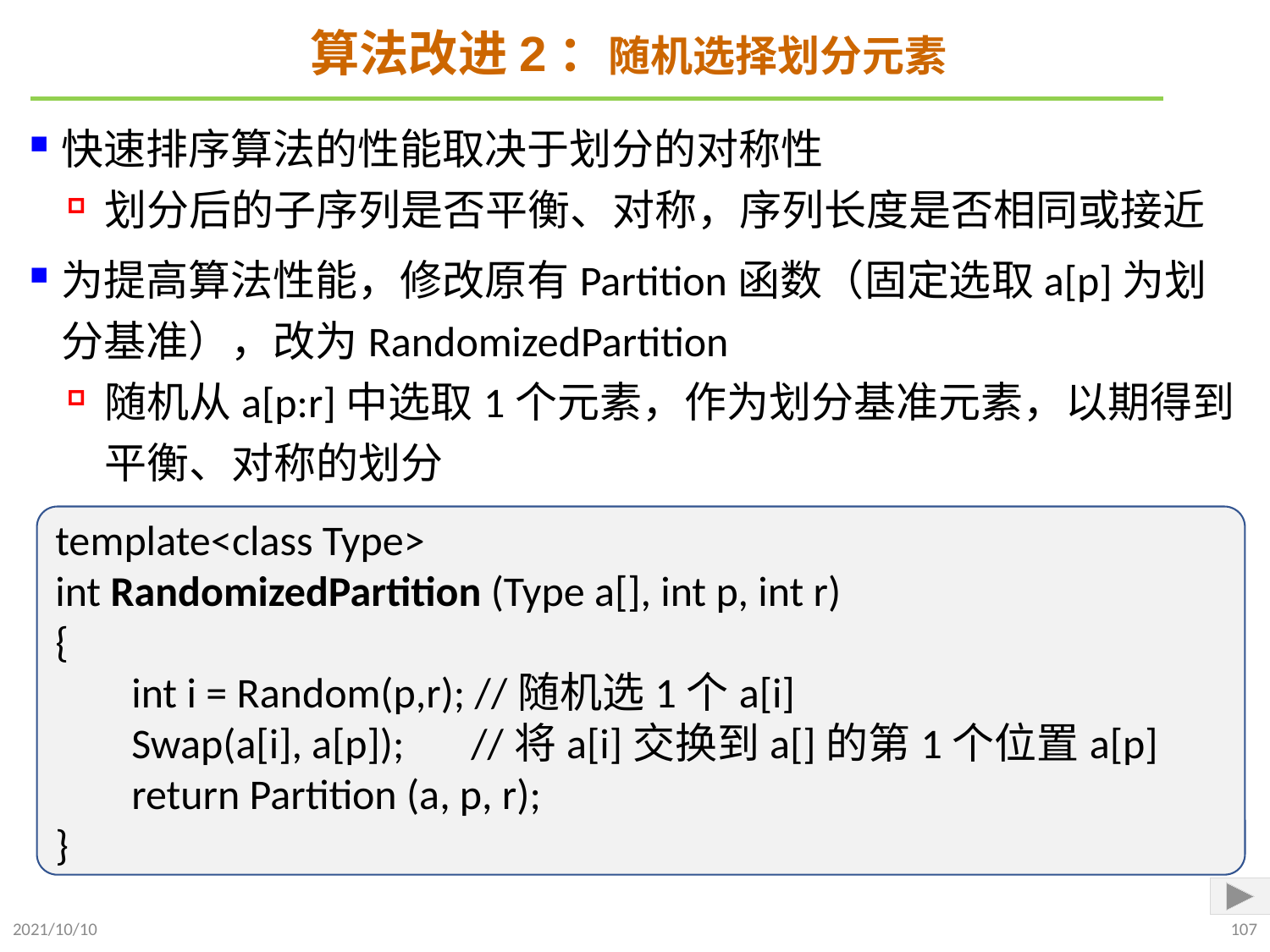

# 算法改进2：随机选择划分元素
快速排序算法的性能取决于划分的对称性
划分后的子序列是否平衡、对称，序列长度是否相同或接近
为提高算法性能，修改原有Partition函数（固定选取a[p]为划分基准），改为RandomizedPartition
随机从a[p:r]中选取1个元素，作为划分基准元素，以期得到平衡、对称的划分

template<class Type>
int RandomizedPartition (Type a[], int p, int r)
{
        int i = Random(p,r); //随机选1个a[i]
        Swap(a[i], a[p]);       //将a[i]交换到a[]的第1个位置a[p]
        return Partition (a, p, r);
}

2021/10/10
107